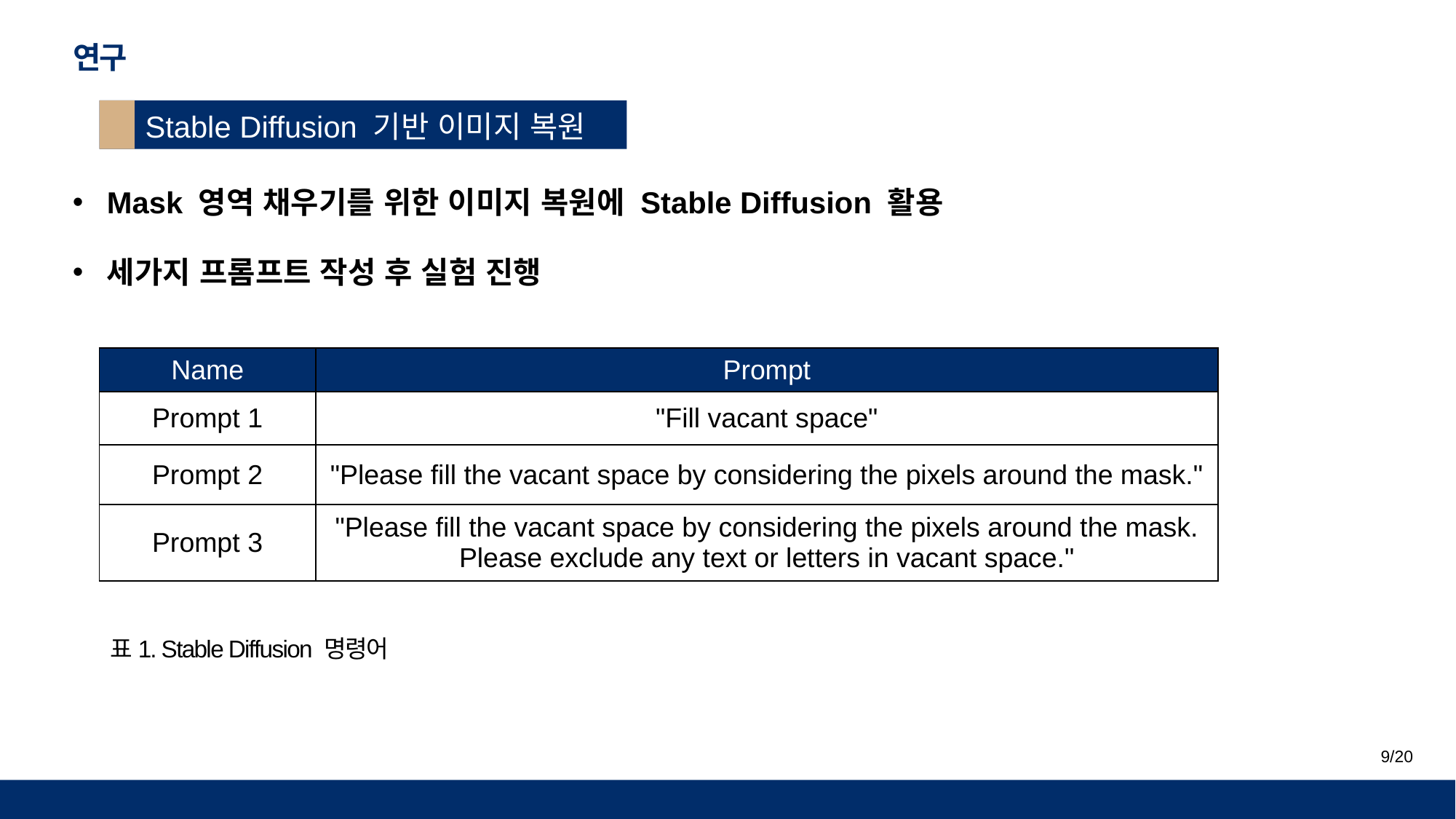

연구

Stable Diffusion 기반 이미지 복원
Mask 영역 채우기를 위한 이미지 복원에 Stable Diffusion 활용
세가지 프롬프트 작성 후 실험 진행
| Name | Prompt |
| --- | --- |
| Prompt 1 | "Fill vacant space" |
| Prompt 2 | "Please fill the vacant space by considering the pixels around the mask." |
| Prompt 3 | "Please fill the vacant space by considering the pixels around the mask. Please exclude any text or letters in vacant space." |
표1. Stable Diffusion 명령어
9/20